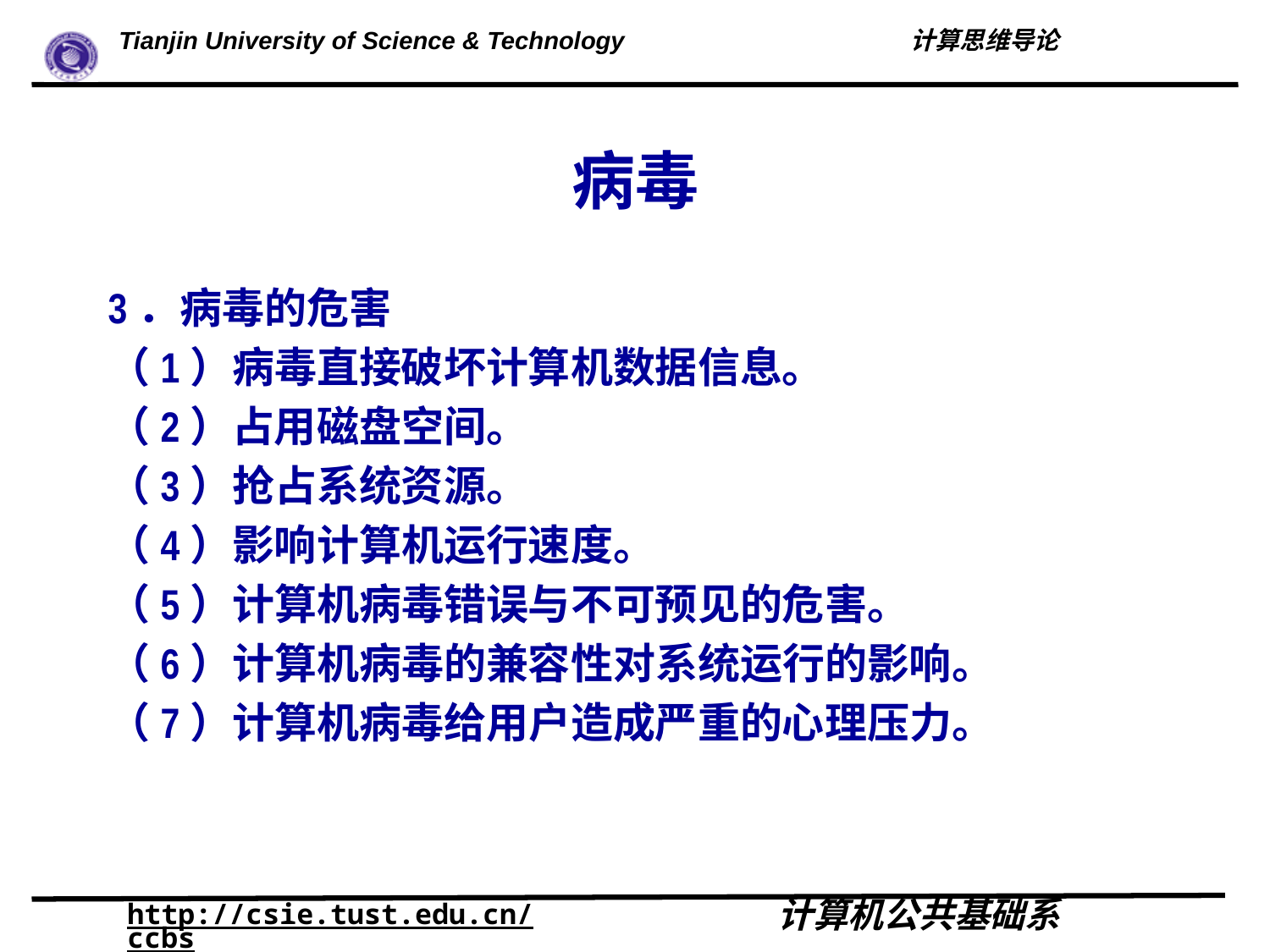

# 病毒
3．病毒的危害
（1）病毒直接破坏计算机数据信息。
（2）占用磁盘空间。
（3）抢占系统资源。
（4）影响计算机运行速度。
（5）计算机病毒错误与不可预见的危害。
（6）计算机病毒的兼容性对系统运行的影响。
（7）计算机病毒给用户造成严重的心理压力。